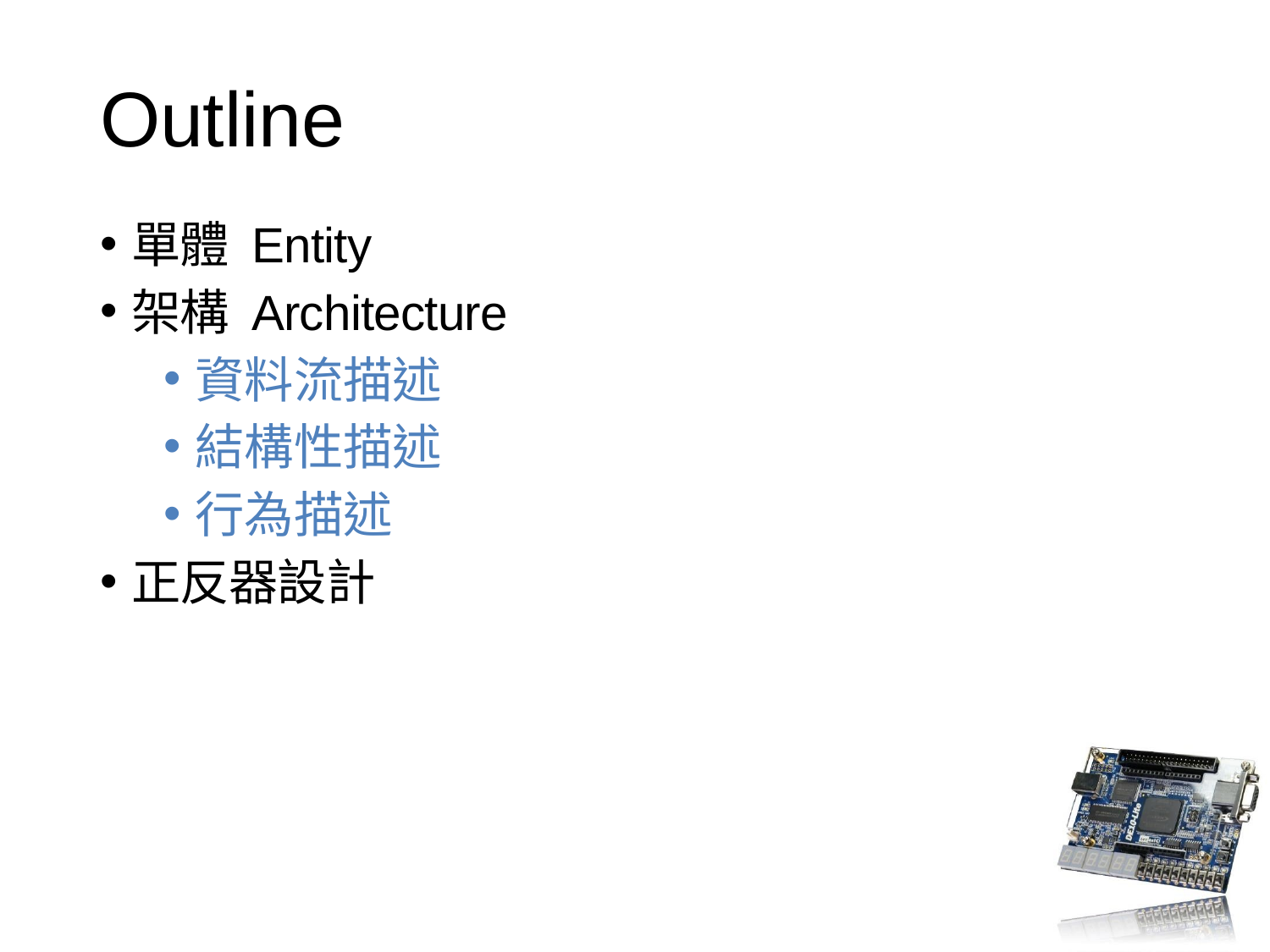

# Outline
單體 Entity
架構 Architecture
資料流描述
結構性描述
行為描述
正反器設計